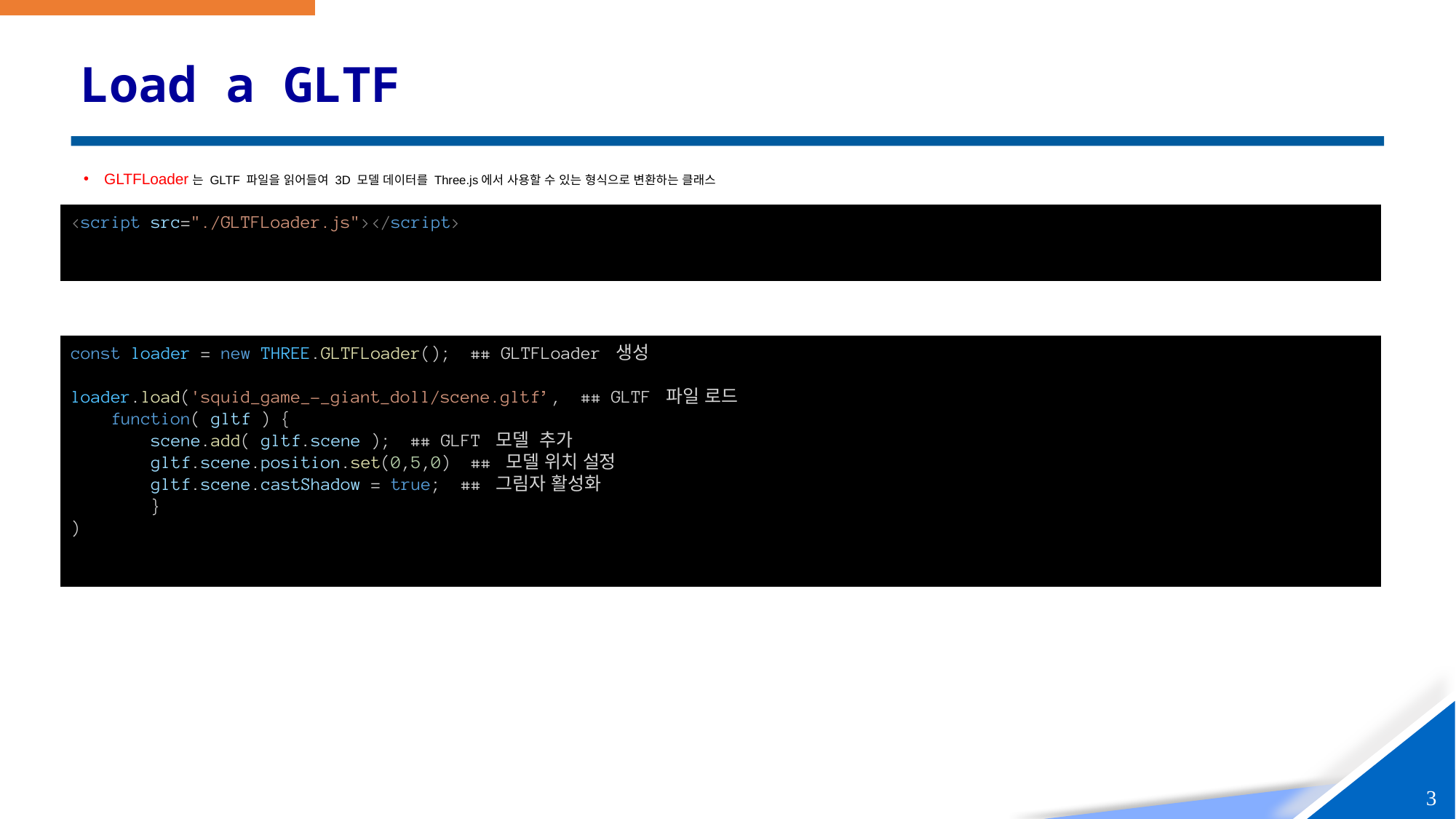

# Load a GLTF
GLTFLoader는 GLTF 파일을 읽어들여 3D 모델 데이터를 Three.js에서 사용할 수 있는 형식으로 변환하는 클래스
<script src="./GLTFLoader.js"></script>

const loader = new THREE.GLTFLoader();  ## GLTFLoader 생성
loader.load('squid_game_-_giant_doll/scene.gltf’,  ## GLTF 파일 로드
    function( gltf ) {
        scene.add( gltf.scene );  ## GLFT 모델  추가
        gltf.scene.position.set(0,5,0)  ## 모델 위치 설정
        gltf.scene.castShadow = true;  ## 그림자 활성화
        }
)

3